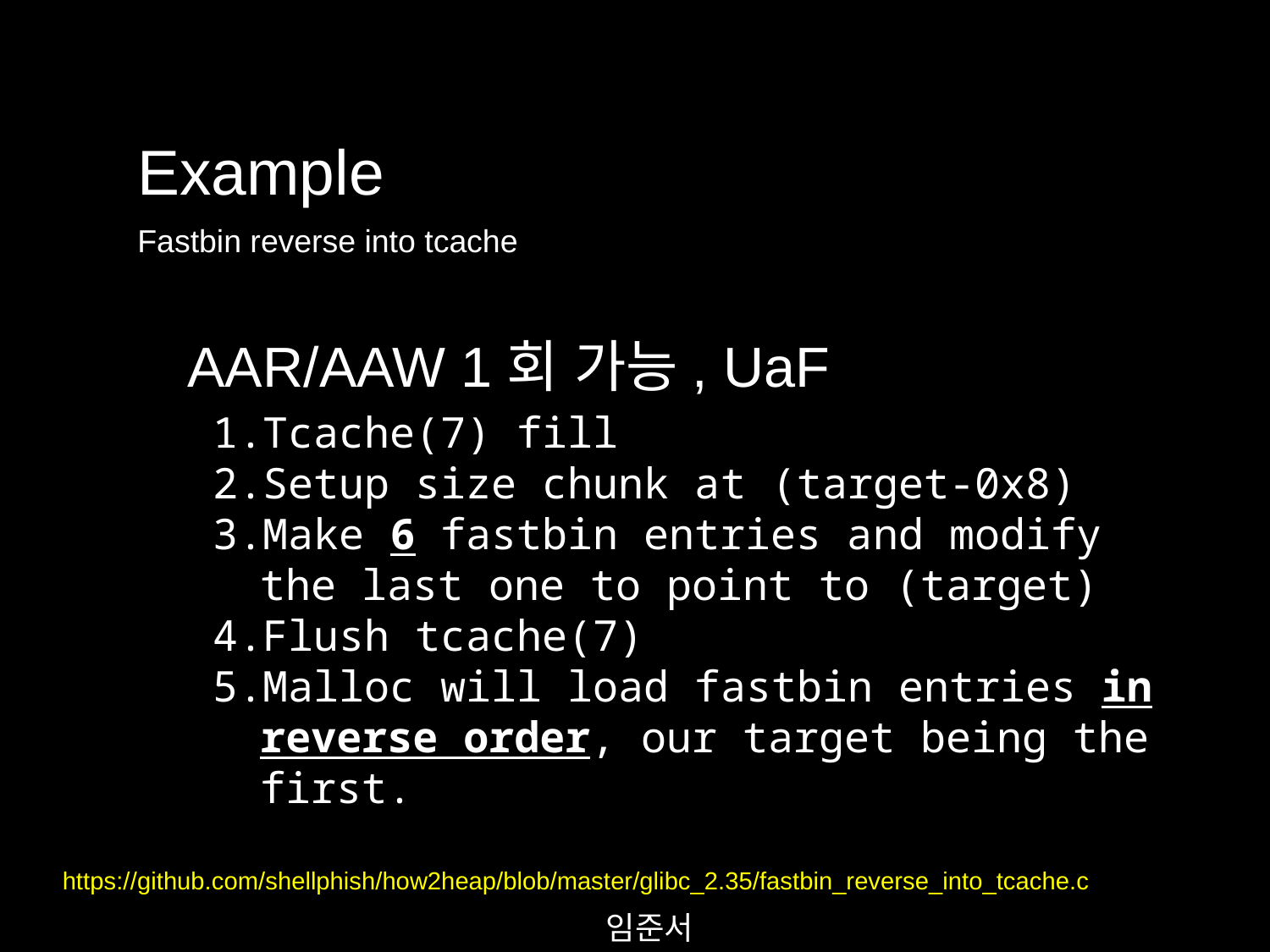

Example
Fastbin reverse into tcache
AAR/AAW 1회 가능, UaF
Tcache(7) fill
Setup size chunk at (target-0x8)
Make 6 fastbin entries and modify the last one to point to (target)
Flush tcache(7)
Malloc will load fastbin entries in reverse order, our target being the first.
https://github.com/shellphish/how2heap/blob/master/glibc_2.35/fastbin_reverse_into_tcache.c

임준서